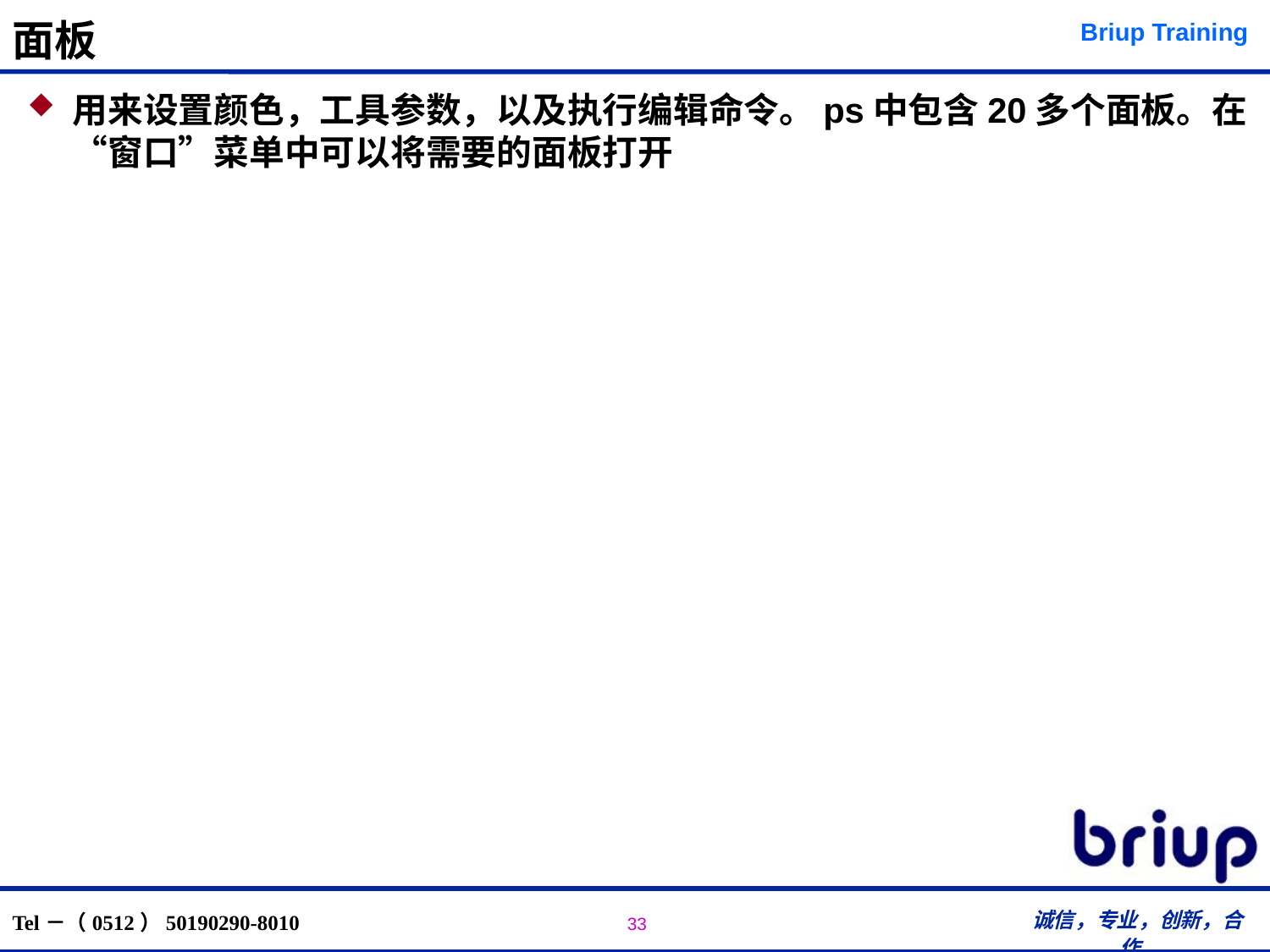

# 面板
用来设置颜色，工具参数，以及执行编辑命令。ps中包含20多个面板。在“窗口”菜单中可以将需要的面板打开